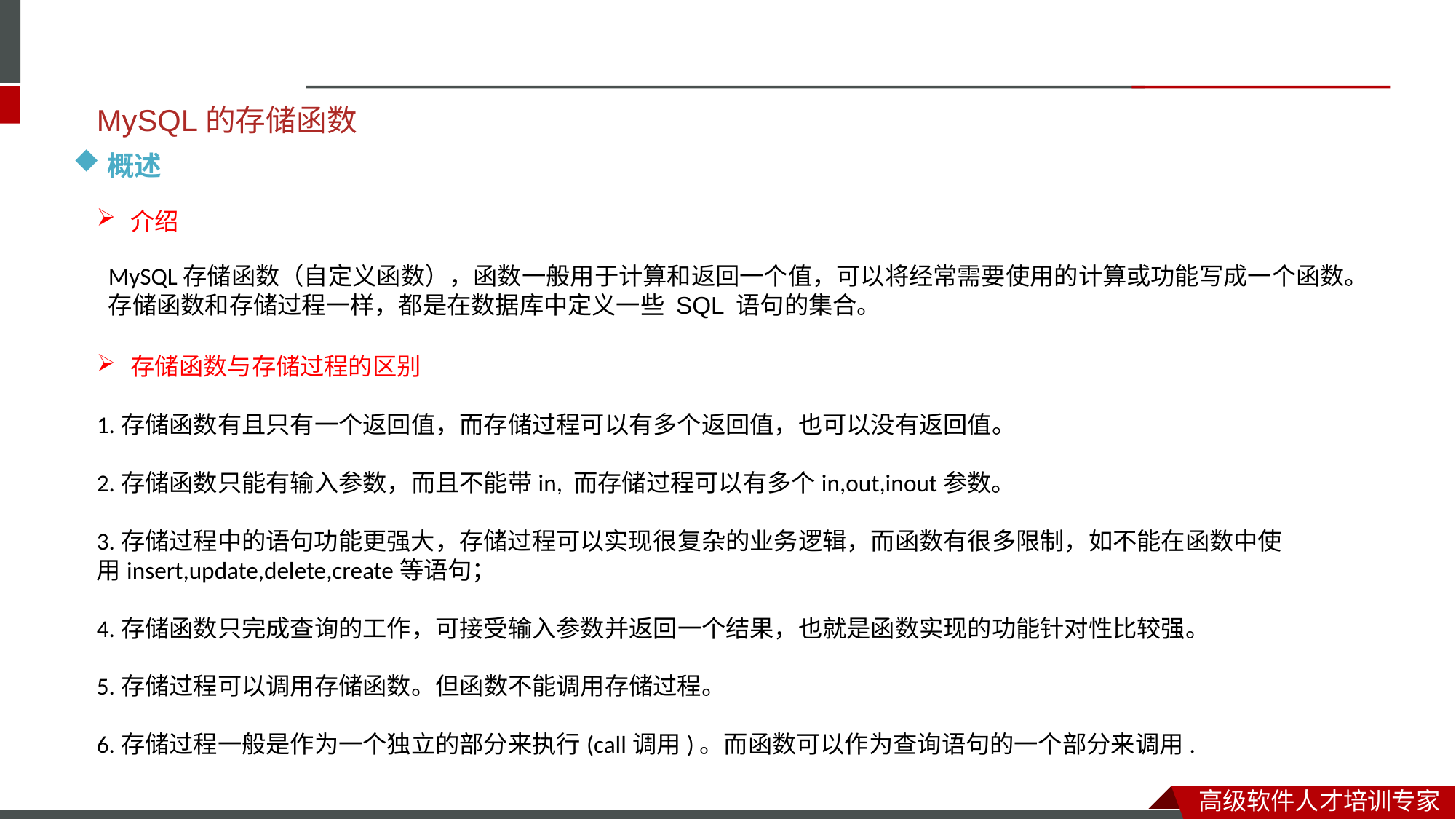

MySQL的存储函数
概述
介绍
MySQL存储函数（自定义函数），函数一般用于计算和返回一个值，可以将经常需要使用的计算或功能写成一个函数。
存储函数和存储过程一样，都是在数据库中定义一些 SQL 语句的集合。
存储函数与存储过程的区别

1.存储函数有且只有一个返回值，而存储过程可以有多个返回值，也可以没有返回值。

2.存储函数只能有输入参数，而且不能带in, 而存储过程可以有多个in,out,inout参数。

3.存储过程中的语句功能更强大，存储过程可以实现很复杂的业务逻辑，而函数有很多限制，如不能在函数中使用insert,update,delete,create等语句；

4.存储函数只完成查询的工作，可接受输入参数并返回一个结果，也就是函数实现的功能针对性比较强。

5.存储过程可以调用存储函数。但函数不能调用存储过程。

6.存储过程一般是作为一个独立的部分来执行(call调用)。而函数可以作为查询语句的一个部分来调用.